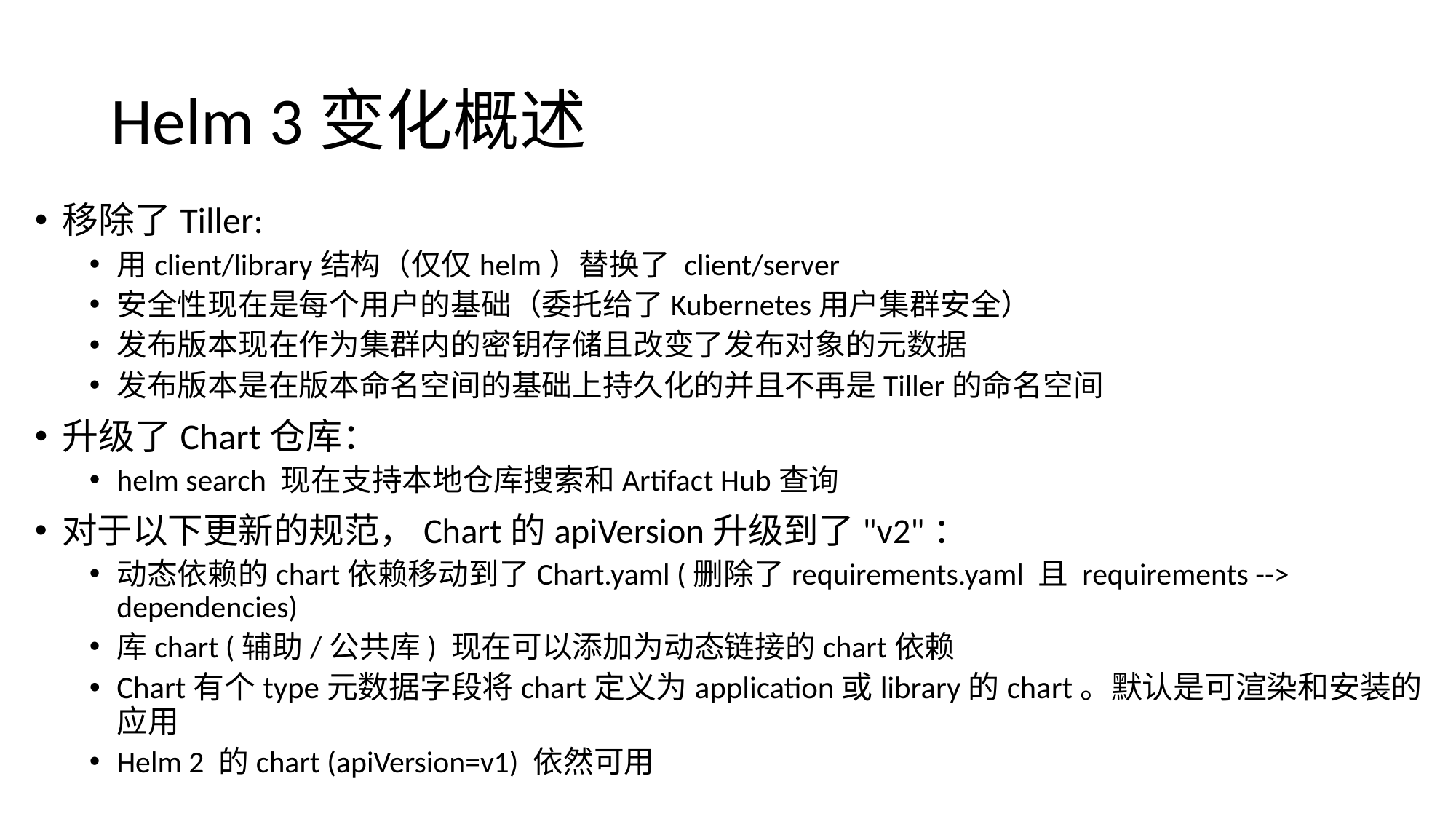

# Helm 3变化概述
移除了Tiller:
用client/library结构（仅仅helm）替换了 client/server
安全性现在是每个用户的基础（委托给了Kubernetes用户集群安全）
发布版本现在作为集群内的密钥存储且改变了发布对象的元数据
发布版本是在版本命名空间的基础上持久化的并且不再是Tiller的命名空间
升级了Chart仓库：
helm search 现在支持本地仓库搜索和Artifact Hub查询
对于以下更新的规范，Chart的apiVersion升级到了"v2"：
动态依赖的chart依赖移动到了Chart.yaml (删除了requirements.yaml 且 requirements --> dependencies)
库chart (辅助/公共库) 现在可以添加为动态链接的chart依赖
Chart有个type元数据字段将chart定义为application或library的chart。默认是可渲染和安装的应用
Helm 2 的chart (apiVersion=v1) 依然可用